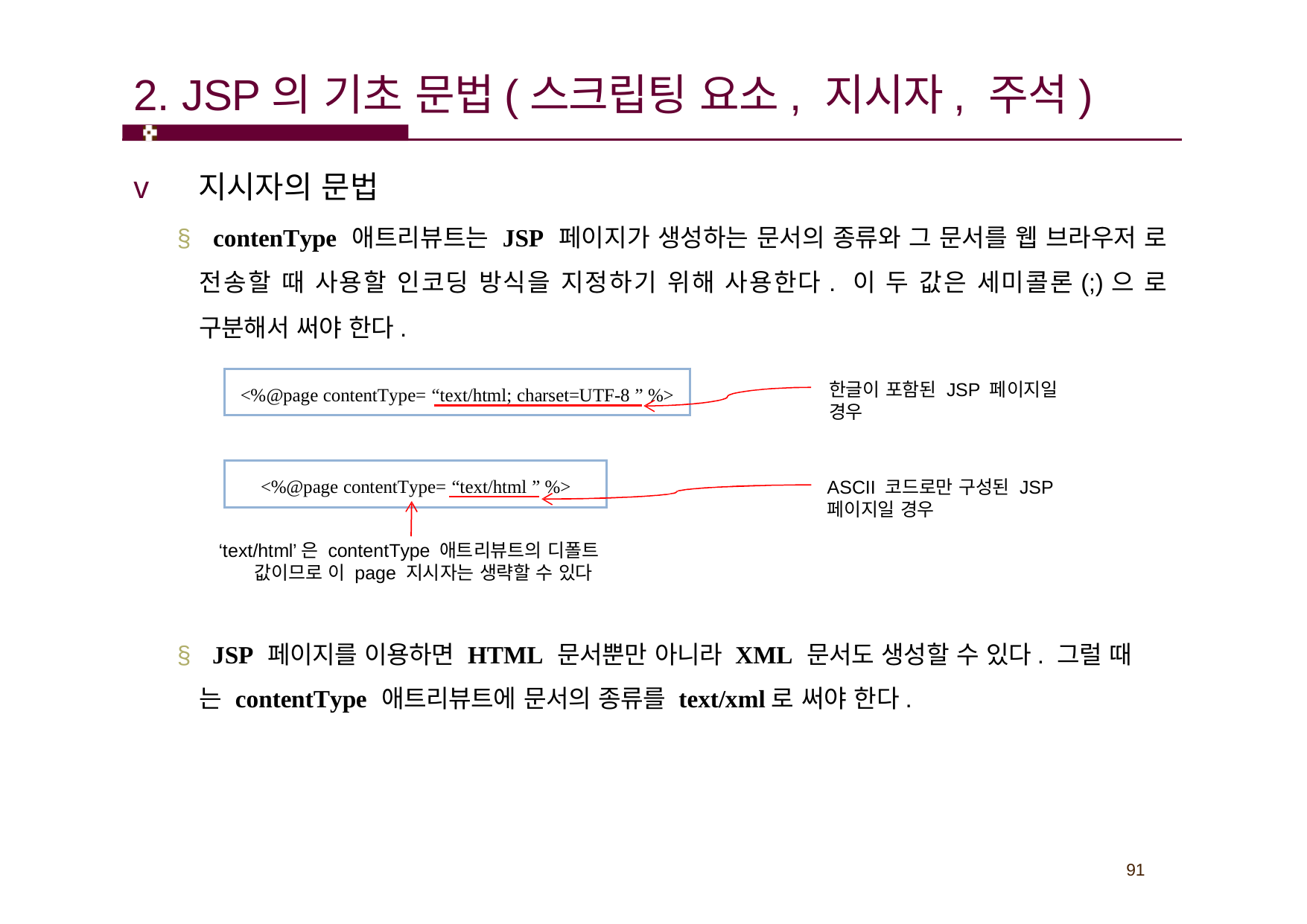

# 2. JSP의 기초 문법(스크립팅 요소, 지시자, 주석)

v  지시자의 문법
§  contenType 애트리뷰트는 JSP 페이지가 생성하는 문서의 종류와 그 문서를 웹 브라우저 로 전송할 때 사용할 인코딩 방식을 지정하기 위해 사용한다. 이 두 값은 세미콜론(;)으 로 구분해서 써야 한다.

한글이 포함된 JSP 페이지일 경우
<%@page contentType= “text/html; charset=UTF-8 ” %>

<%@page contentType= “text/html ” %>
ASCII 코드로만 구성된 JSP 페이지일 경우

‘text/html’은 contentType 애트리뷰트의 디폴트 값이므로 이 page 지시자는 생략할 수 있다

§  JSP 페이지를 이용하면 HTML 문서뿐만 아니라 XML 문서도 생성할 수 있다. 그럴 때 는 contentType 애트리뷰트에 문서의 종류를 text/xml로 써야 한다.
91